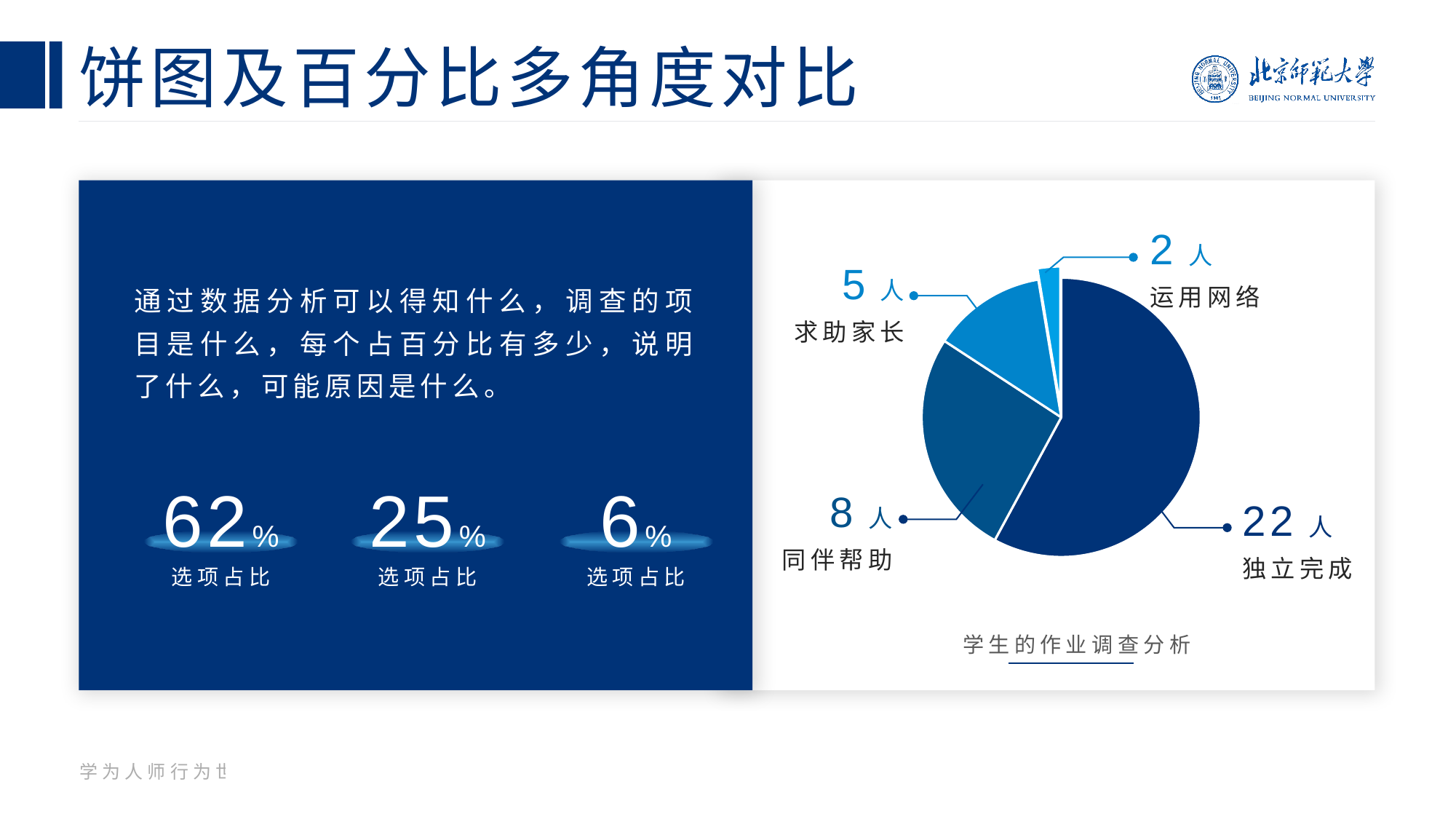

# 饼图及百分比多角度对比

### Chart

| Category | 人数 |
|---|---|
| 独立自主完成 | 22.0 |
| 需要同伴帮助 | 10.0 |
| 需要求助家长 | 5.0 |
| 运用网络解决问题 | 1.0 |
2人
运用网络
5人
求助家长

通过数据分析可以得知什么，调查的项目是什么，每个占百分比有多少，说明了什么，可能原因是什么。

62%
25%
6%
8人
同伴帮助
22人
独立完成

选项占比
选项占比
选项占比
学生的作业调查分析